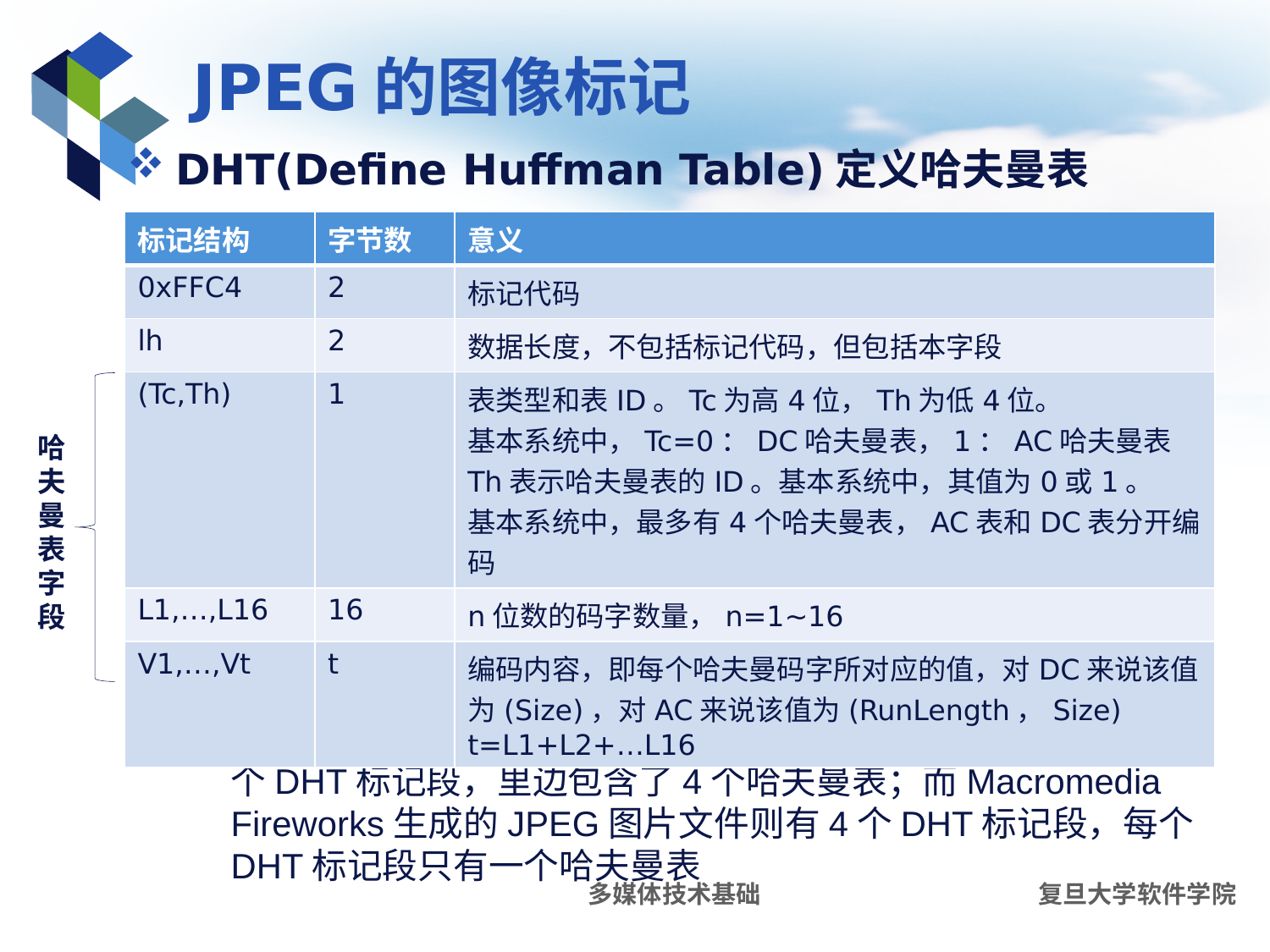

# JPEG的图像标记
DHT(Define Huffman Table)定义哈夫曼表

哈夫曼表字段可以重复出现（一般4次），也可以只出现1次。例如，Adobe Photoshop 生成的JPEG图片文件中只有1个DHT标记段，里边包含了4个哈夫曼表；而Macromedia Fireworks生成的JPEG图片文件则有4个DHT标记段，每个DHT标记段只有一个哈夫曼表
| 标记结构 | 字节数 | 意义 |
| --- | --- | --- |
| 0xFFC4 | 2 | 标记代码 |
| lh | 2 | 数据长度，不包括标记代码，但包括本字段 |
| (Tc,Th) | 1 | 表类型和表ID。Tc为高4位，Th为低4位。 基本系统中，Tc=0：DC哈夫曼表，1：AC哈夫曼表 Th表示哈夫曼表的ID。基本系统中，其值为0或1。 基本系统中，最多有4个哈夫曼表，AC表和DC表分开编码 |
| L1,…,L16 | 16 | n位数的码字数量，n=1~16 |
| V1,…,Vt | t | 编码内容，即每个哈夫曼码字所对应的值，对DC来说该值为(Size)，对AC来说该值为(RunLength，Size) t=L1+L2+…L16 |

哈夫曼表字段
多媒体技术基础